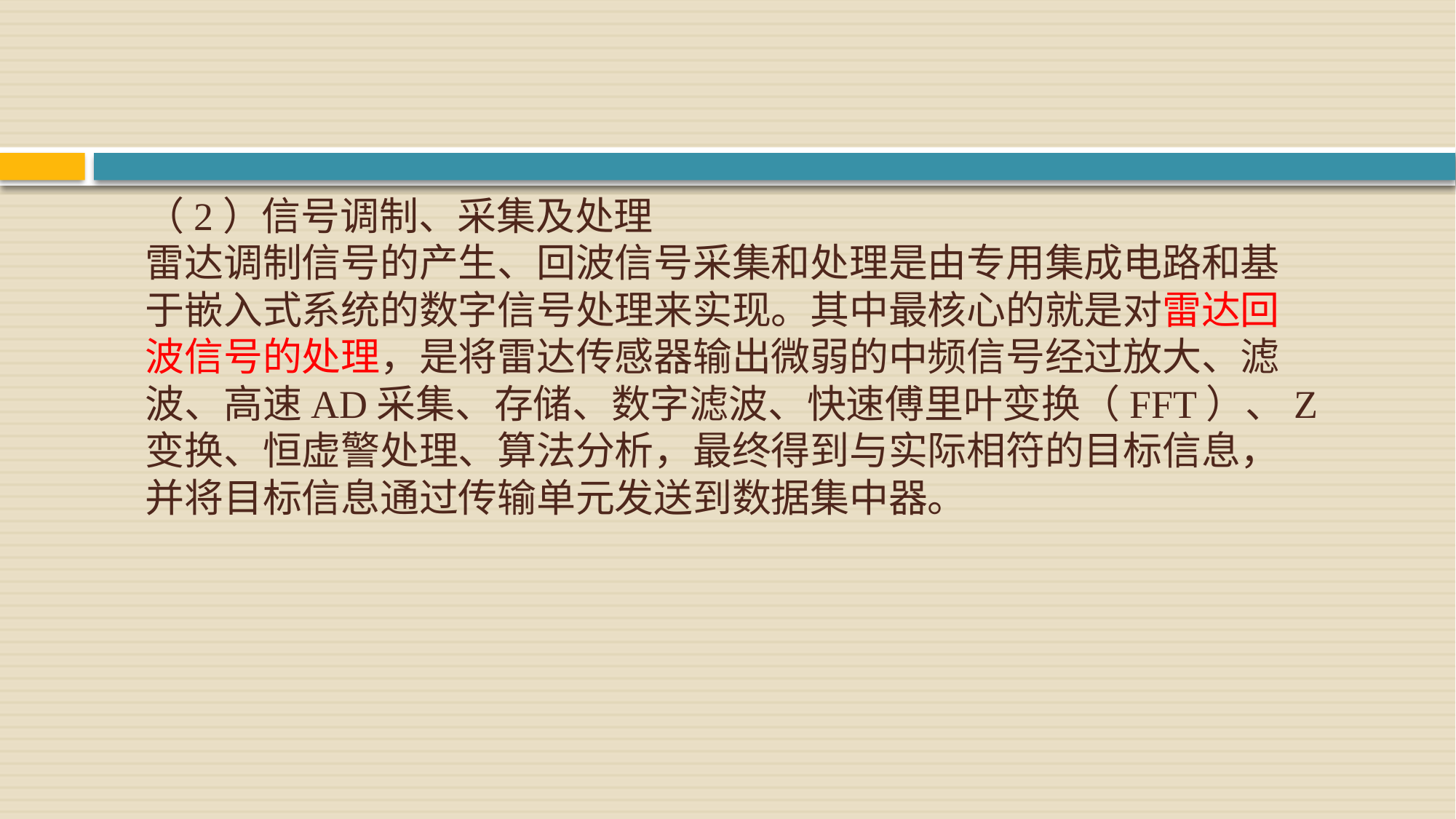

# （2）信号调制、采集及处理
雷达调制信号的产生、回波信号采集和处理是由专用集成电路和基于嵌入式系统的数字信号处理来实现。其中最核心的就是对雷达回波信号的处理，是将雷达传感器输出微弱的中频信号经过放大、滤波、高速AD采集、存储、数字滤波、快速傅里叶变换（FFT）、Z变换、恒虚警处理、算法分析，最终得到与实际相符的目标信息，并将目标信息通过传输单元发送到数据集中器。